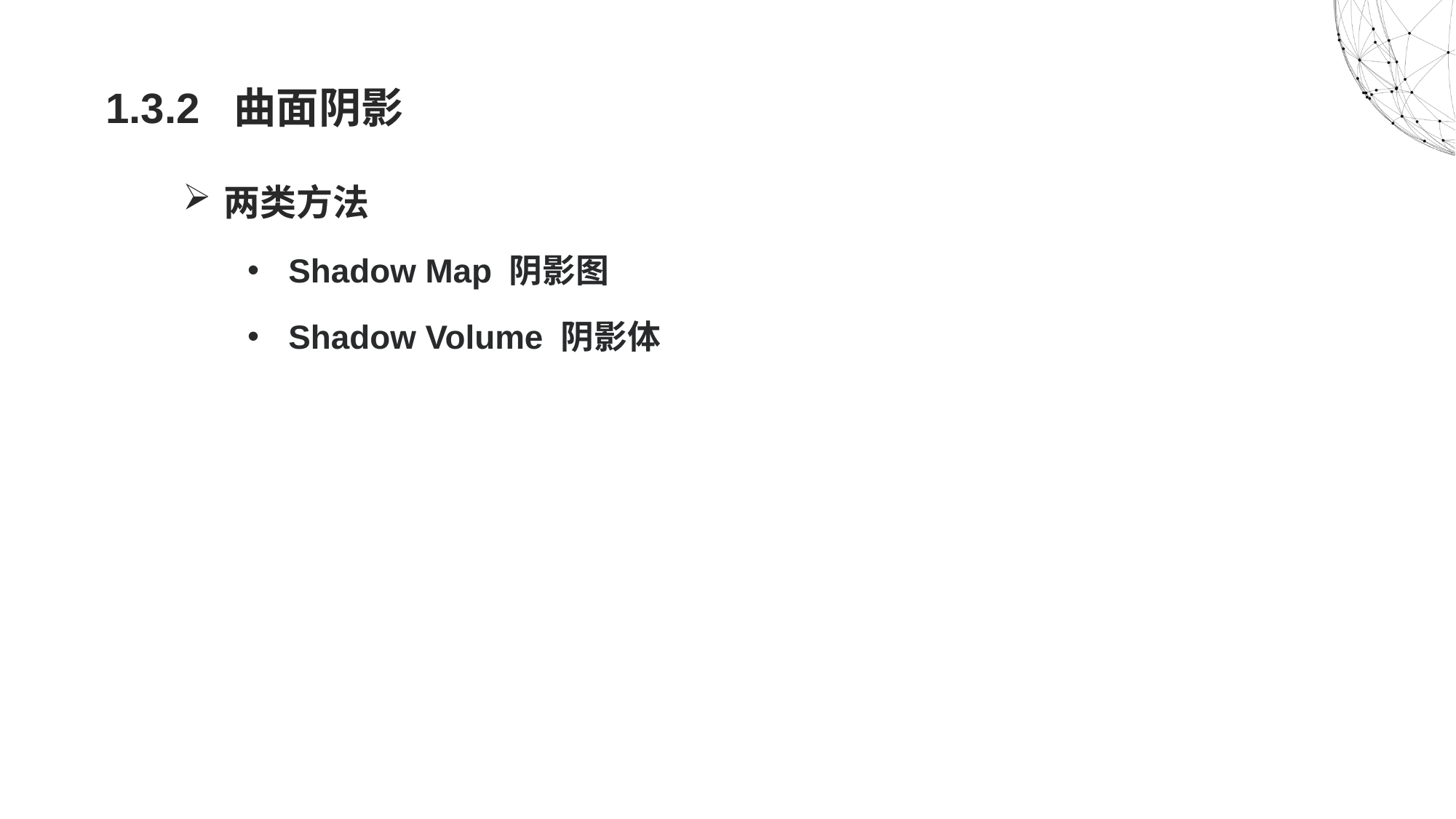

# 1.3.2  曲面阴影
两类方法
Shadow Map 阴影图
Shadow Volume 阴影体